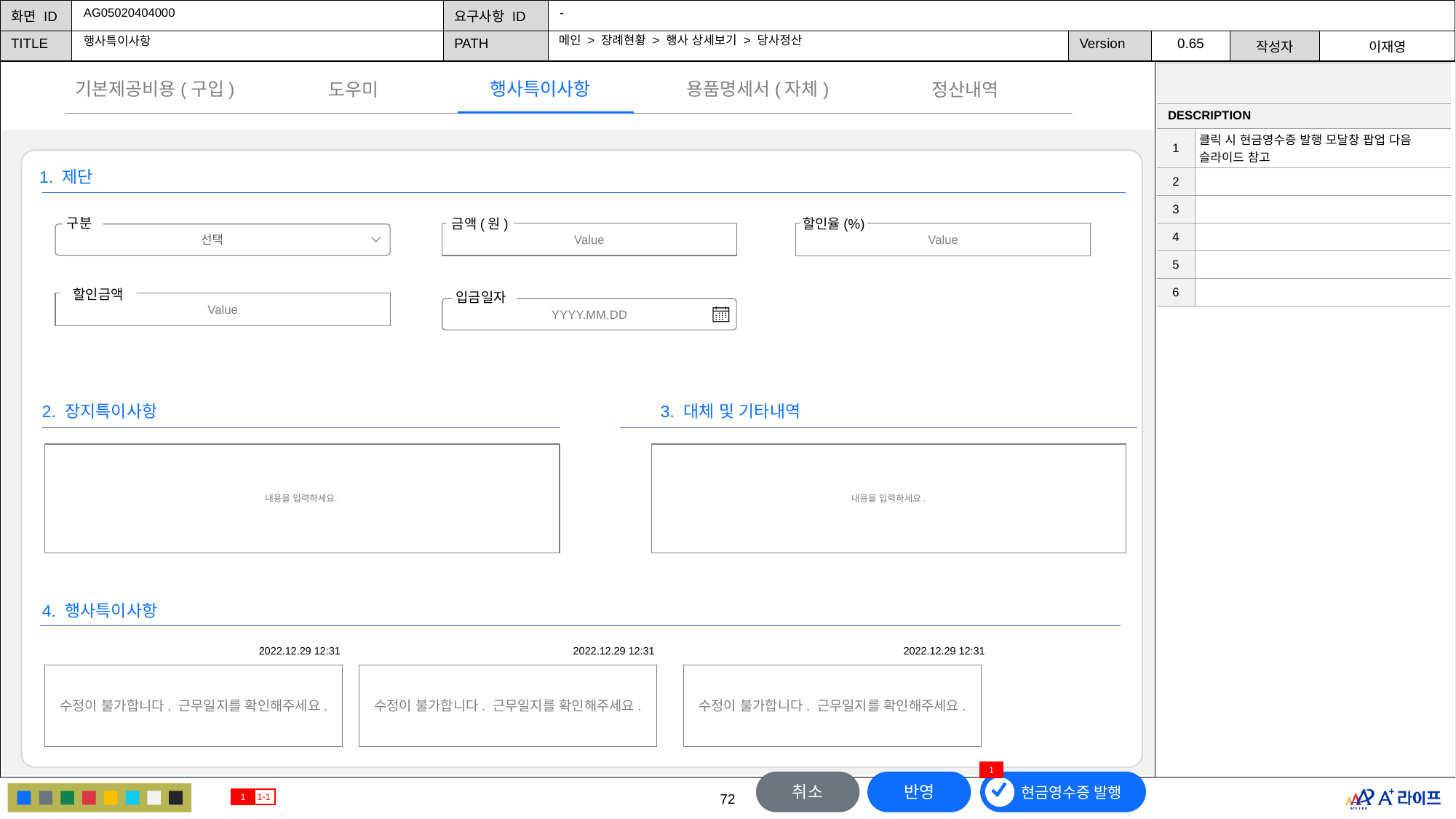

AG05020404000
-
메인 > 장례현황 > 행사 상세보기 > 당사정산
행사특이사항
|  |  |
| --- | --- |
| DESCRIPTION |  |
| 1 | 클릭 시 현금영수증 발행 모달창 팝업 다음 슬라이드 참고 |
| 2 |  |
| 3 |  |
| 4 |  |
| 5 |  |
| 6 |  |
행사특이사항
기본제공비용(구입)
용품명세서(자체)
도우미
정산내역

1. 제단
구분
선택

금액(원)
Value
할인율(%)
Value
할인금액
Value
입금일자
YYYY.MM.DD

2. 장지특이사항
3. 대체 및 기타내역
내용을 입력하세요.
내용을 입력하세요.
4. 행사특이사항
2022.12.29 12:31
2022.12.29 12:31
2022.12.29 12:31
수정이 불가합니다. 근무일지를 확인해주세요.
수정이 불가합니다. 근무일지를 확인해주세요.
수정이 불가합니다. 근무일지를 확인해주세요.
1
취소
반영

현금영수증 발행
1
1-1